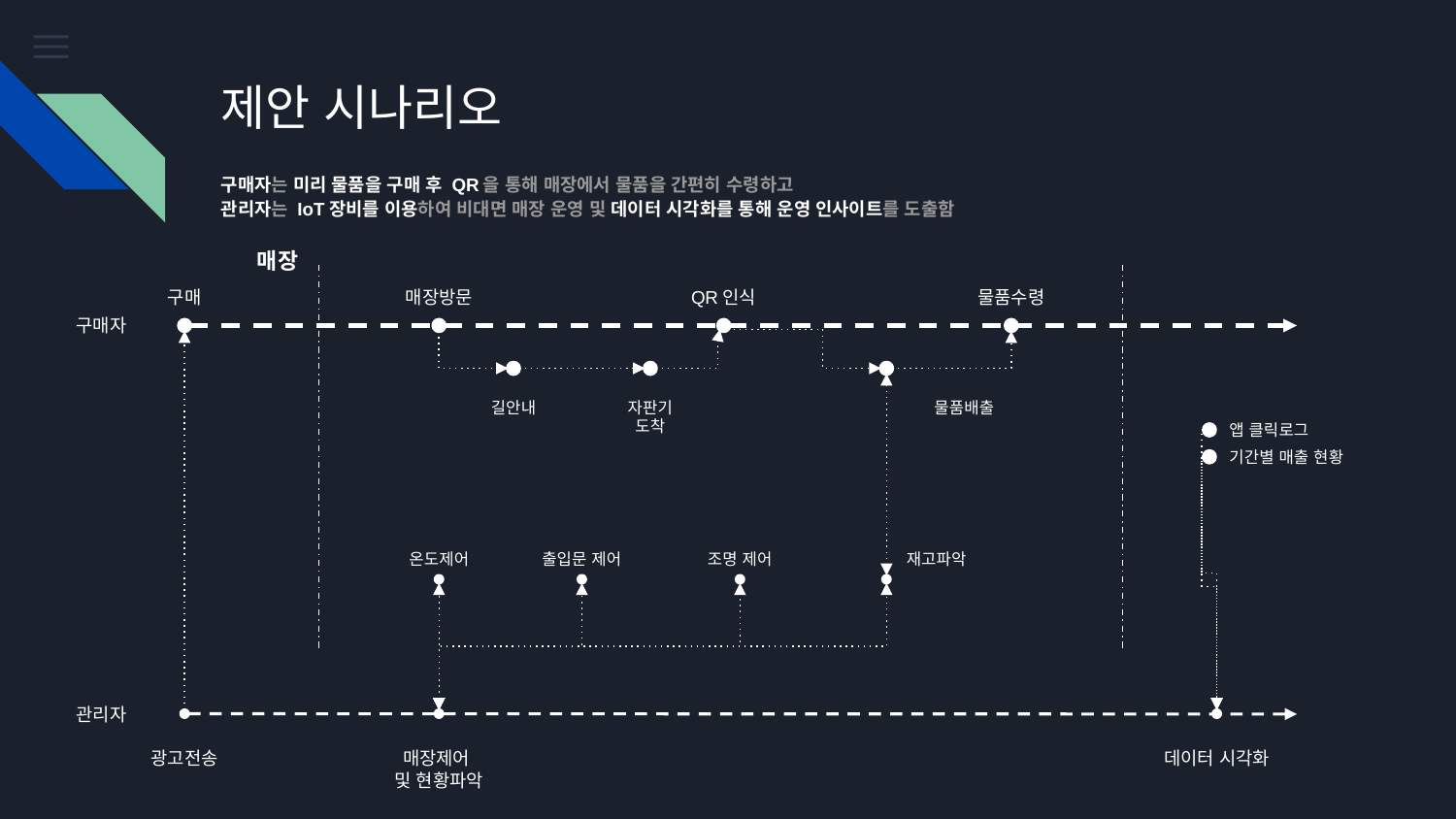

# 제안 시나리오
구매자는 미리 물품을 구매 후 QR을 통해 매장에서 물품을 간편히 수령하고
관리자는 IoT장비를 이용하여 비대면 매장 운영 및 데이터 시각화를 통해 운영 인사이트를 도출함
매장
구매
매장방문
QR인식
물품수령
구매자

길안내
자판기 도착
물품배출
앱 클릭로그

기간별 매출 현황

재고파악
온도제어
출입문 제어
조명 제어

관리자

광고전송
매장제어
및 현황파악
데이터 시각화